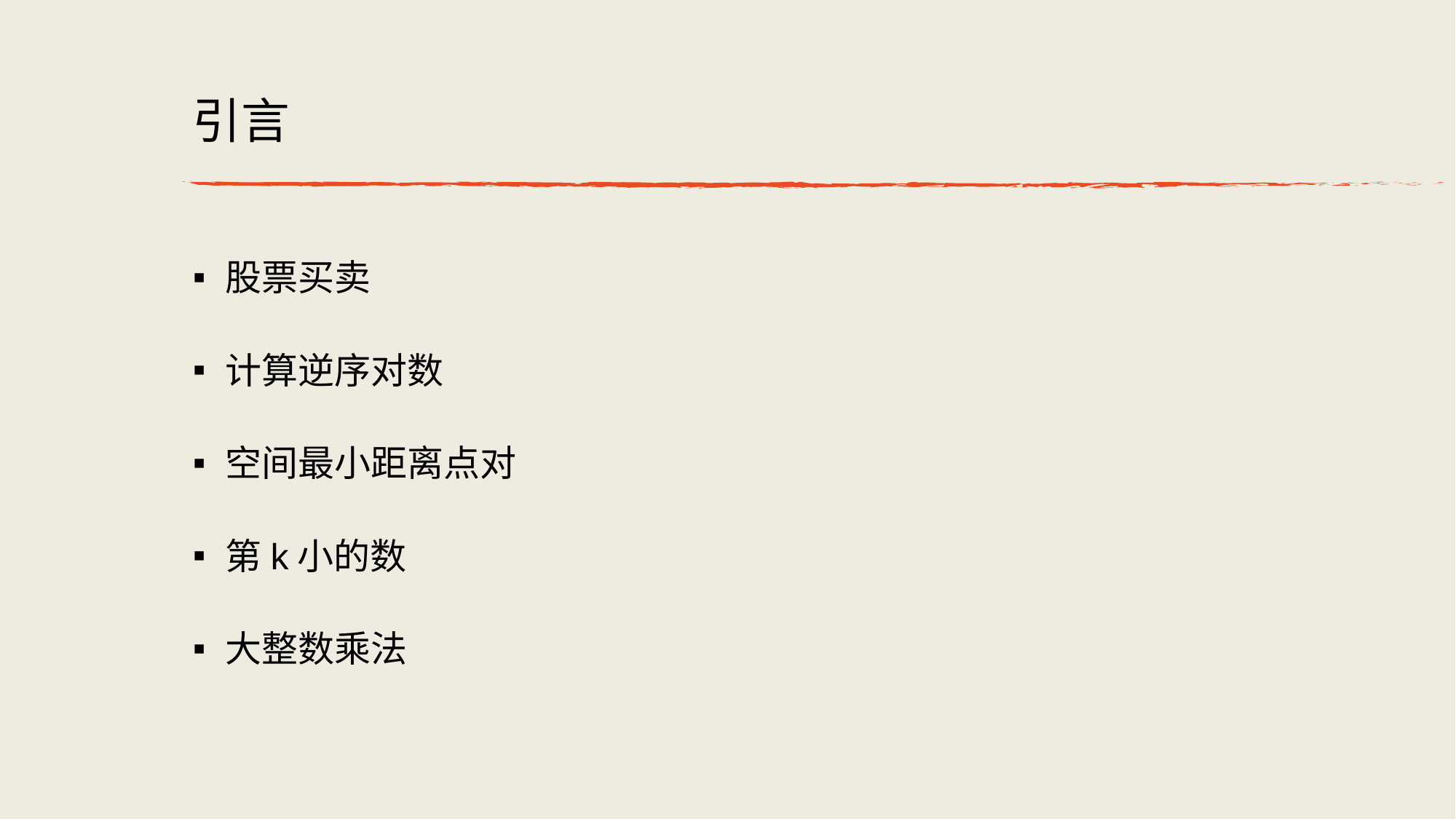

# 引言
股票买卖
计算逆序对数
空间最小距离点对
第k小的数
大整数乘法